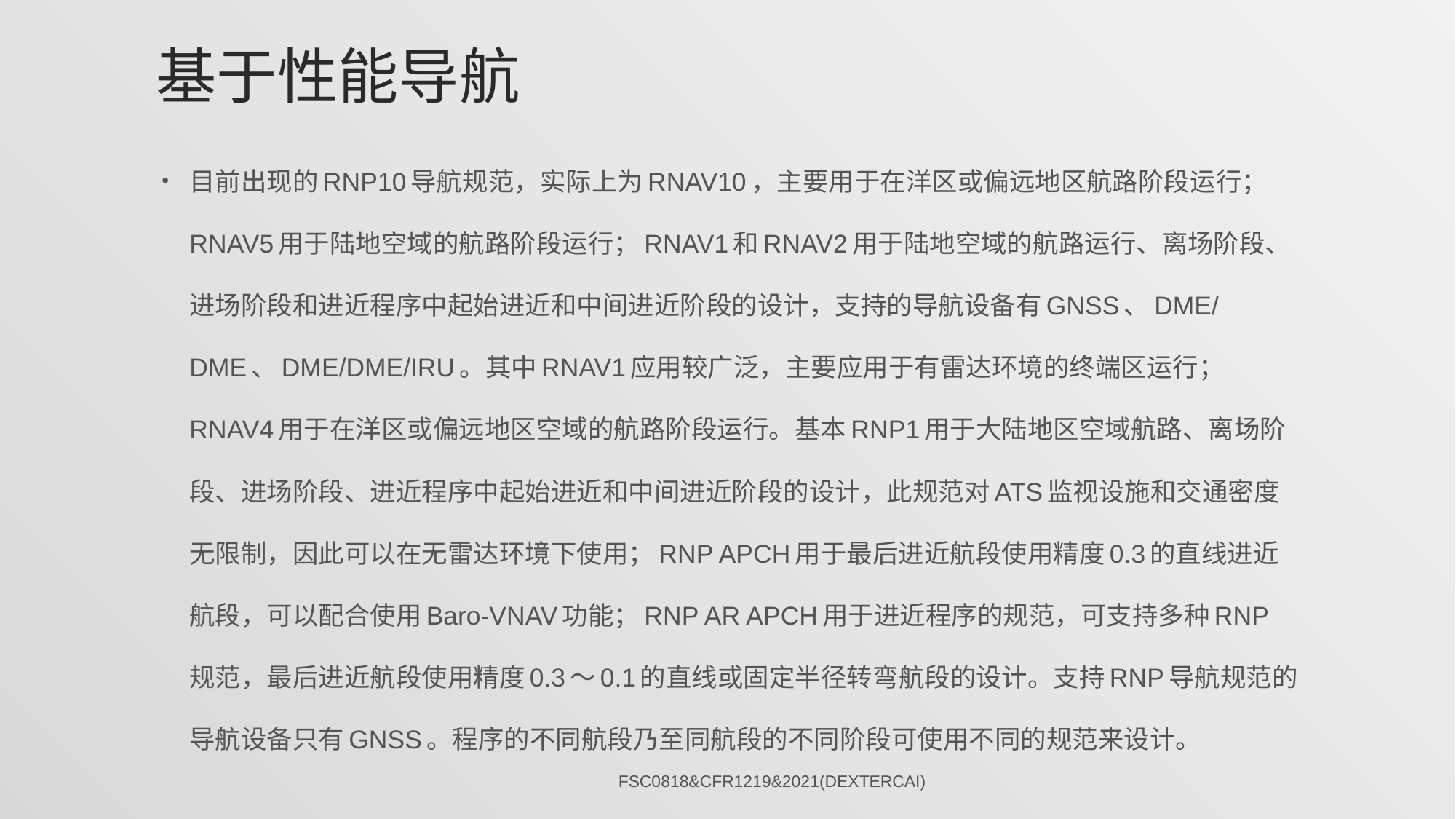

# 基于性能导航
目前出现的RNP10导航规范，实际上为RNAV10，主要用于在洋区或偏远地区航路阶段运行；RNAV5用于陆地空域的航路阶段运行；RNAV1和RNAV2用于陆地空域的航路运行、离场阶段、进场阶段和进近程序中起始进近和中间进近阶段的设计，支持的导航设备有GNSS、DME/DME、DME/DME/IRU。其中RNAV1应用较广泛，主要应用于有雷达环境的终端区运行；RNAV4用于在洋区或偏远地区空域的航路阶段运行。基本RNP1用于大陆地区空域航路、离场阶段、进场阶段、进近程序中起始进近和中间进近阶段的设计，此规范对ATS监视设施和交通密度无限制，因此可以在无雷达环境下使用；RNP APCH用于最后进近航段使用精度0.3的直线进近航段，可以配合使用Baro-VNAV功能；RNP AR APCH用于进近程序的规范，可支持多种RNP规范，最后进近航段使用精度0.3～0.1的直线或固定半径转弯航段的设计。支持RNP导航规范的导航设备只有GNSS。程序的不同航段乃至同航段的不同阶段可使用不同的规范来设计。
FSC0818&CFR1219&2021(DexterCai)